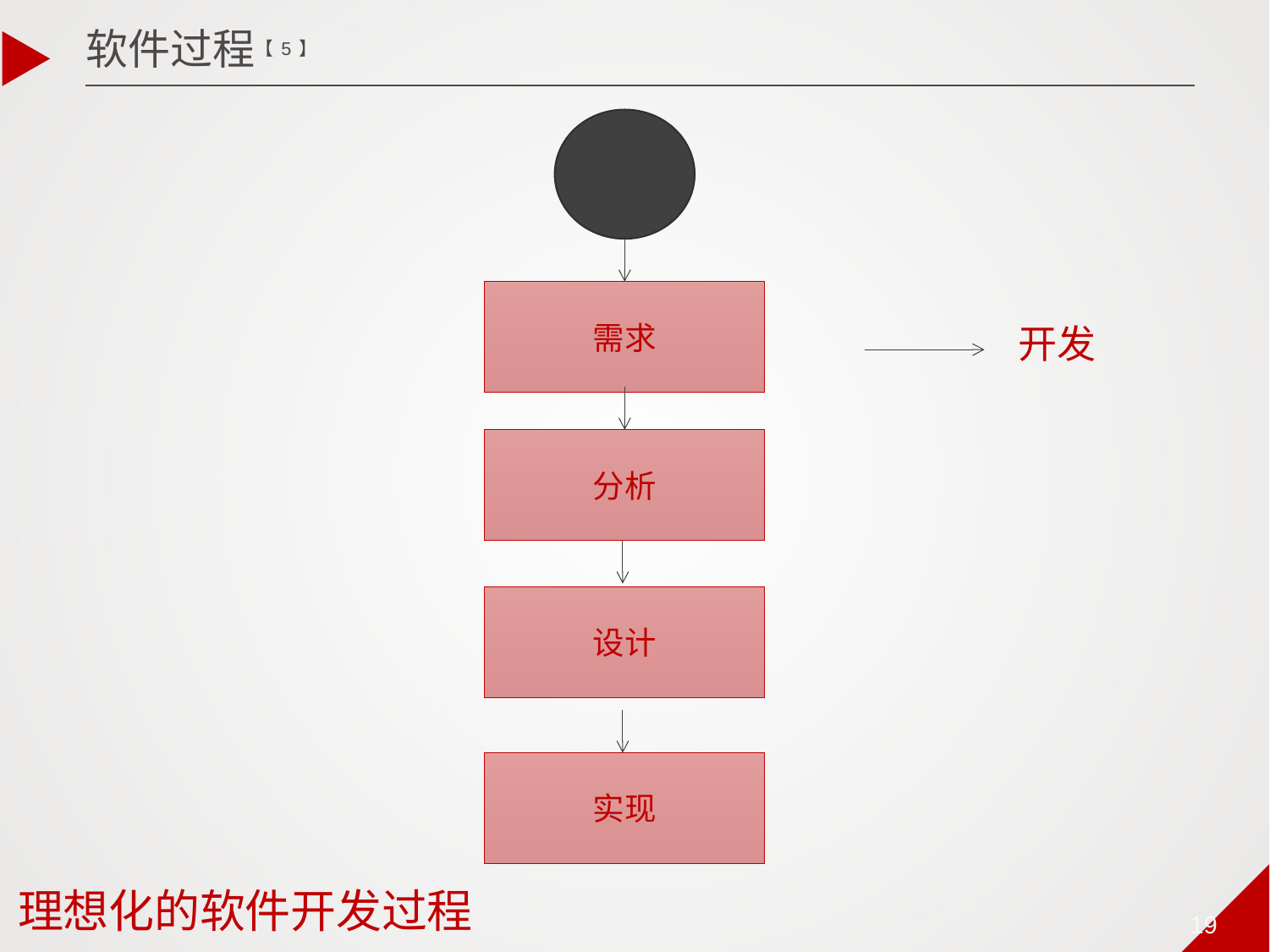

软件过程【5】

∅
需求
开发
分析
设计
实现
理想化的软件开发过程